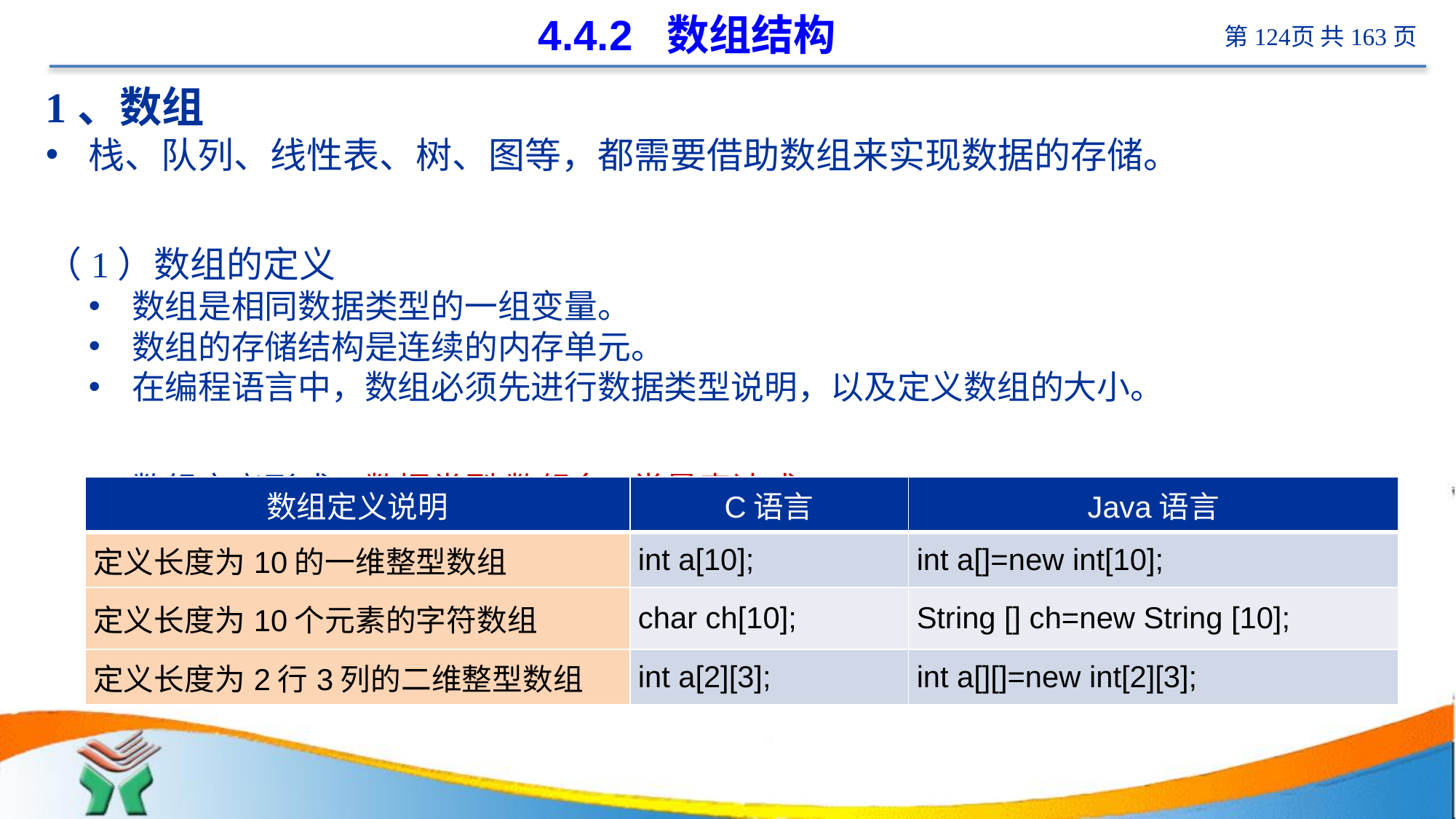

# 4.4.2  数组结构
1、数组
栈、队列、线性表、树、图等，都需要借助数组来实现数据的存储。

（1）数组的定义
数组是相同数据类型的一组变量。
数组的存储结构是连续的内存单元。
在编程语言中，数组必须先进行数据类型说明，以及定义数组的大小。

数组定义形式：数据类型 数组名[常量表达式]，……；

| 数组定义说明 | C语言 | Java语言 |
| --- | --- | --- |
| 定义长度为10的一维整型数组 | int a[10]; | int a[]=new int[10]; |
| 定义长度为10个元素的字符数组 | char ch[10]; | String [] ch=new String [10]; |
| 定义长度为2行3列的二维整型数组 | int a[2][3]; | int a[][]=new int[2][3]; |